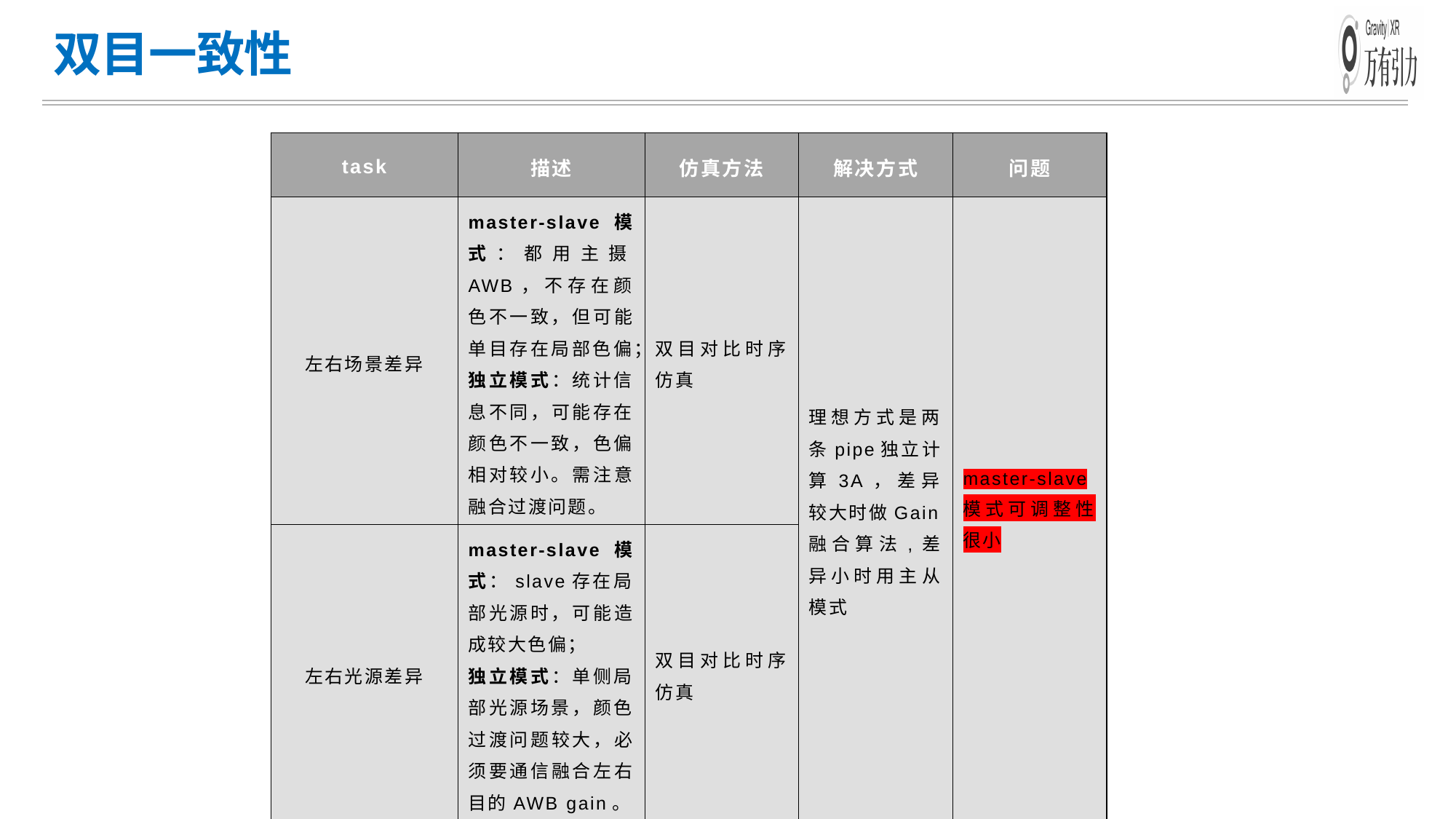

# 双目一致性
| task | 描述 | 仿真方法 | 解决方式 | 问题 |
| --- | --- | --- | --- | --- |
| 左右场景差异 | master-slave模式：都用主摄AWB，不存在颜色不一致，但可能单目存在局部色偏； 独立模式：统计信息不同，可能存在颜色不一致，色偏相对较小。需注意融合过渡问题。 | 双目对比时序仿真 | 理想方式是两条pipe独立计算3A，差异较大时做Gain融合算法,差异小时用主从模式 | master-slave模式可调整性很小 |
| 左右光源差异 | master-slave模式：slave存在局部光源时，可能造成较大色偏； 独立模式：单侧局部光源场景，颜色过渡问题较大，必须要通信融合左右目的AWB gain。 | 双目对比时序仿真 |  |  |